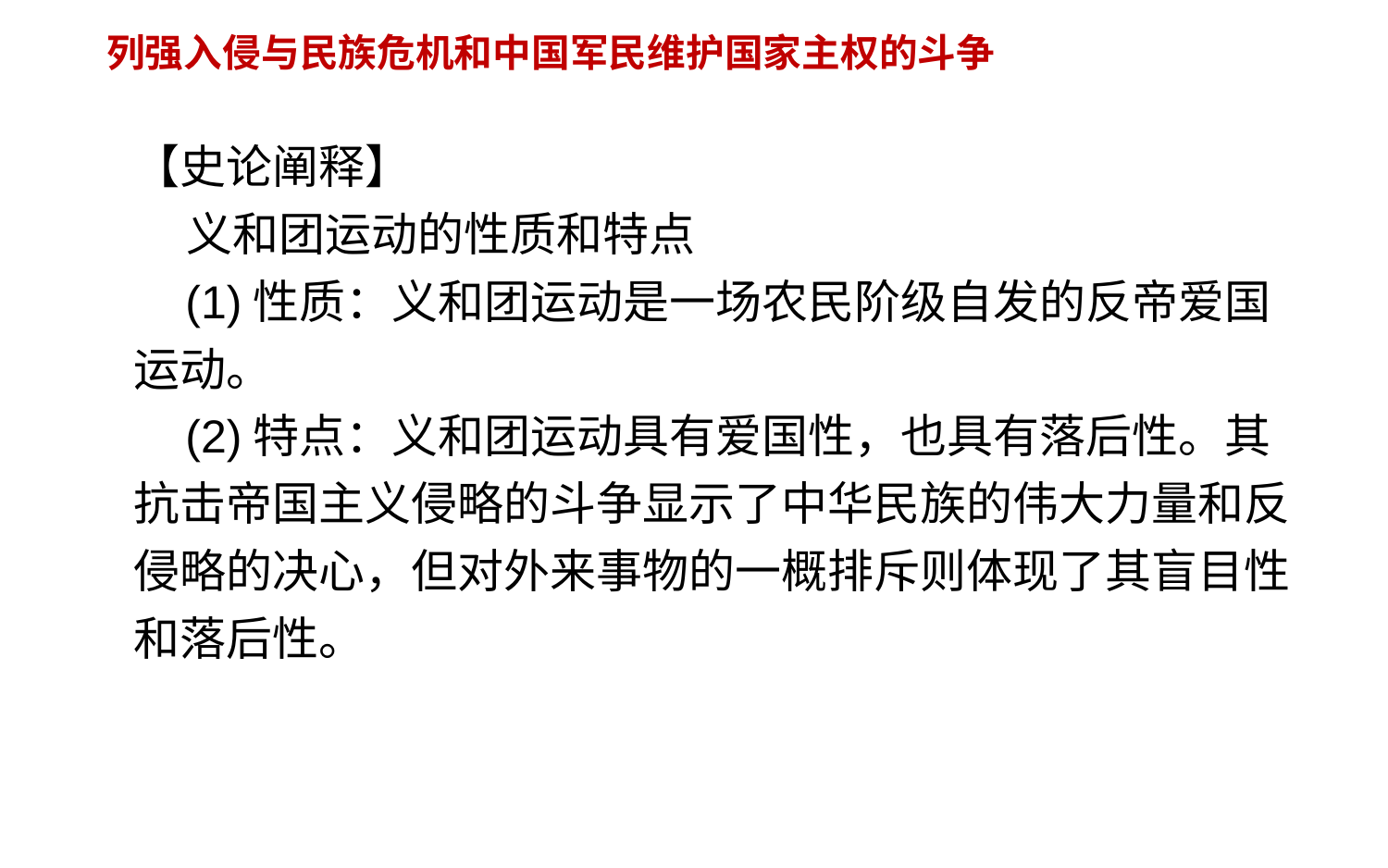

列强入侵与民族危机和中国军民维护国家主权的斗争
【史论阐释】
    义和团运动的性质和特点
    (1)性质：义和团运动是一场农民阶级自发的反帝爱国运动。
    (2)特点：义和团运动具有爱国性，也具有落后性。其抗击帝国主义侵略的斗争显示了中华民族的伟大力量和反侵略的决心，但对外来事物的一概排斥则体现了其盲目性和落后性。